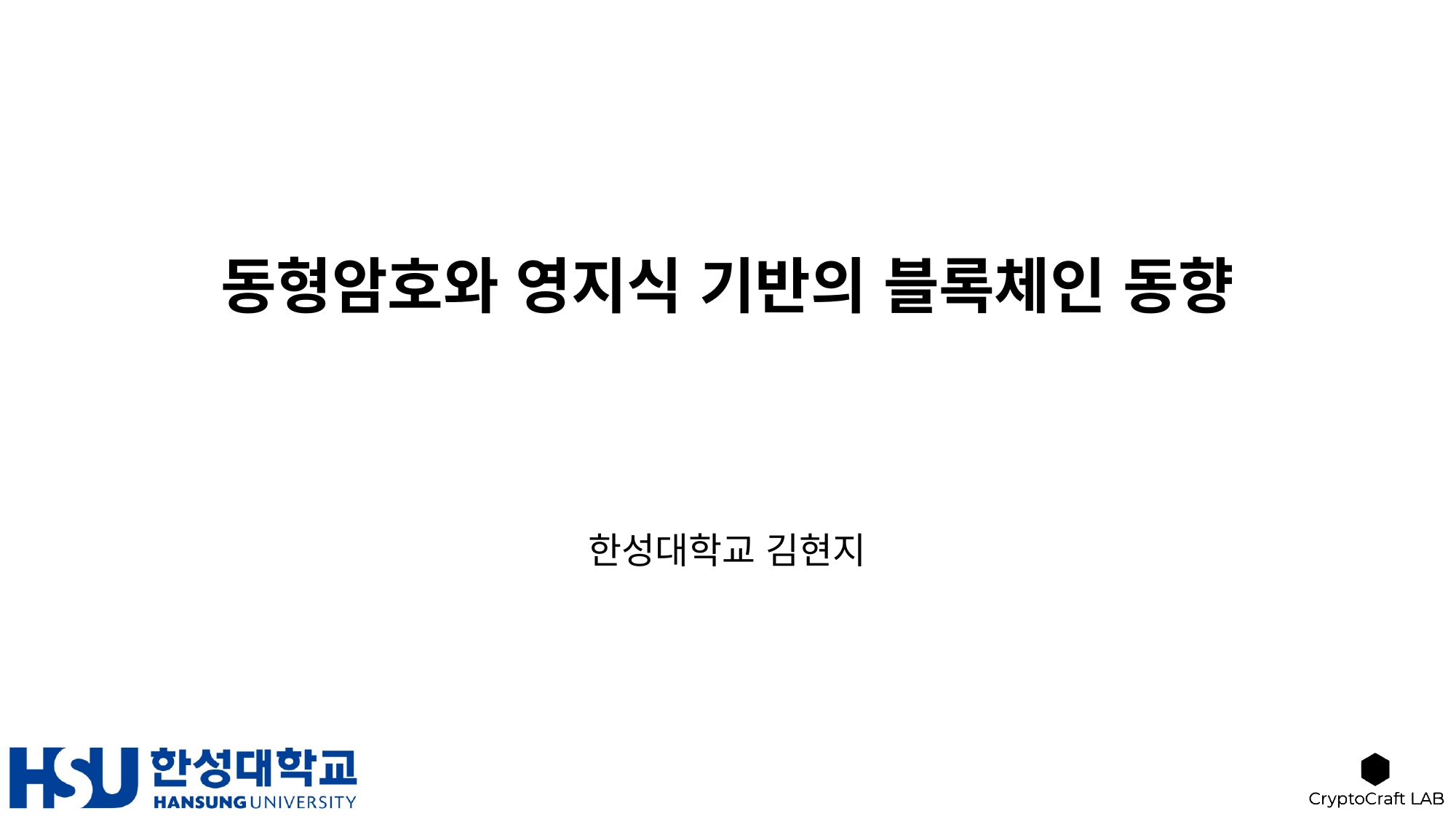

# 동형암호와 영지식 기반의 블록체인 동향
한성대학교 김현지